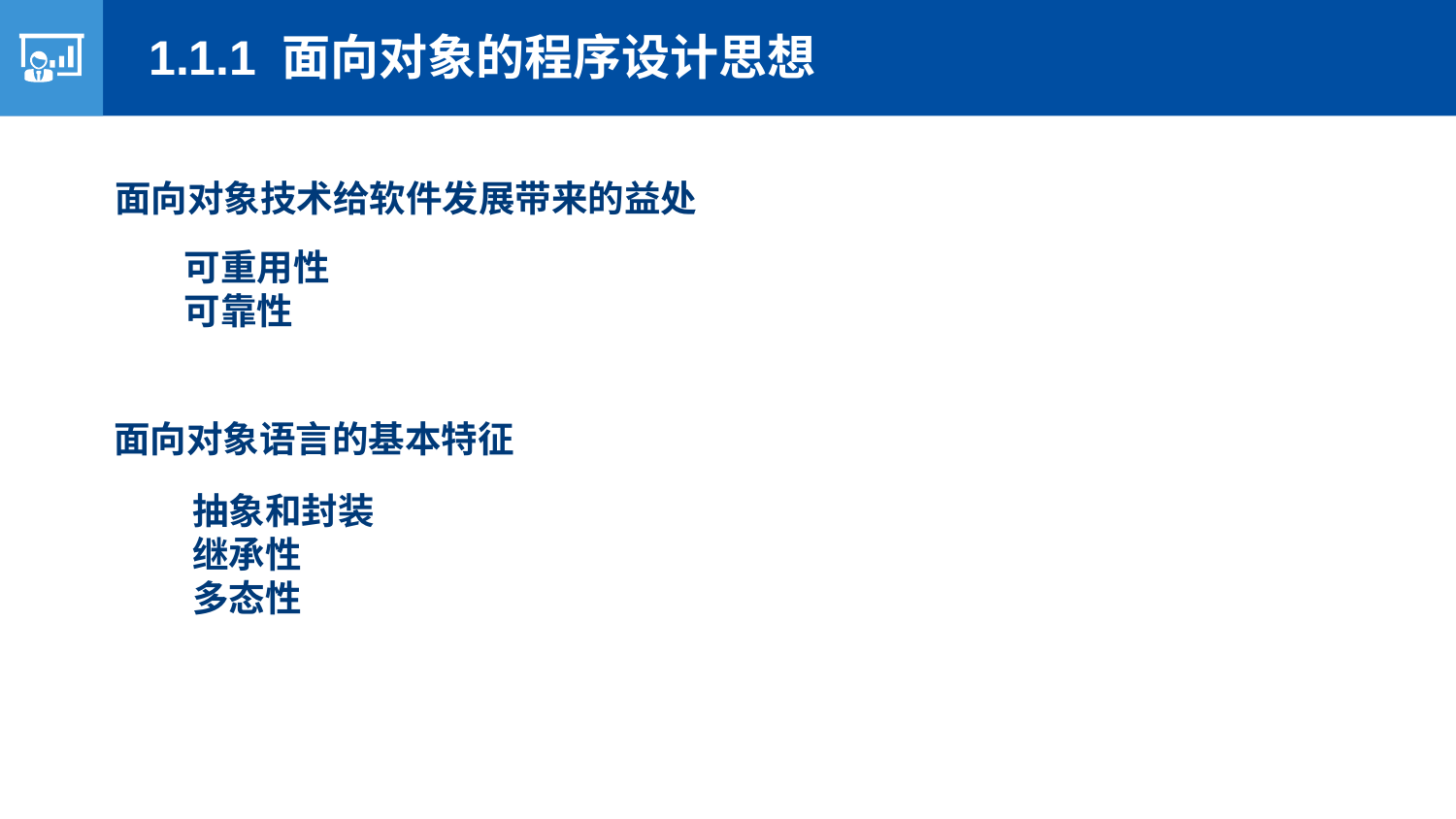

1.1.1 面向对象的程序设计思想
面向对象技术给软件发展带来的益处
可重用性
可靠性
面向对象语言的基本特征
抽象和封装
继承性
多态性